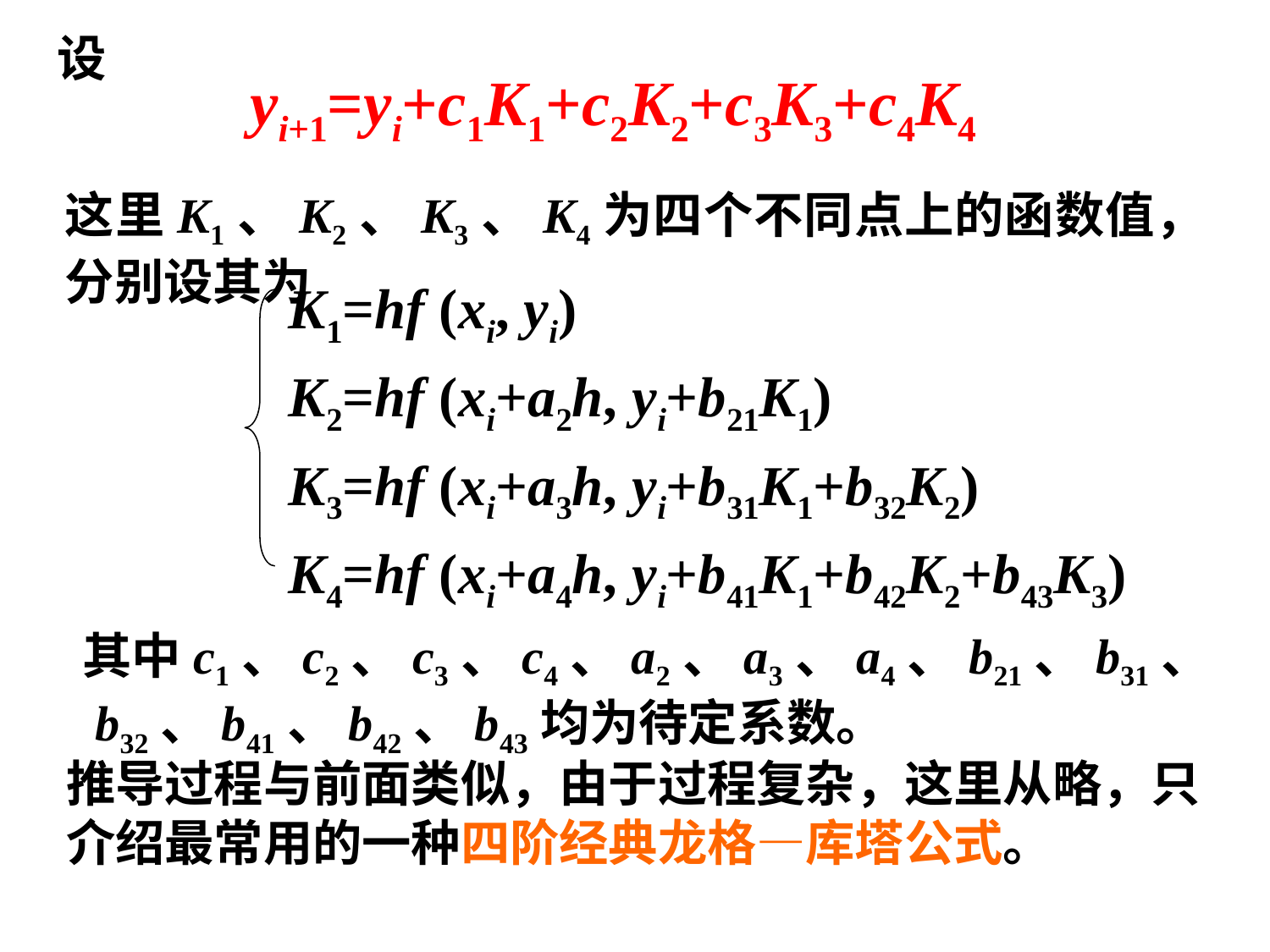

设
yi+1=yi+c1K1+c2K2+c3K3+c4K4
这里K1、K2、K3、K4为四个不同点上的函数值，分别设其为
                 K1=hf (xi, yi)
                 K2=hf (xi+a2h, yi+b21K1)
                 K3=hf (xi+a3h, yi+b31K1+b32K2)
                 K4=hf (xi+a4h, yi+b41K1+b42K2+b43K3)
  其中c1、c2、c3、c4、a2、a3、a4、b21、b31、b32、b41、b42、b43均为待定系数。

推导过程与前面类似，由于过程复杂，这里从略，只介绍最常用的一种四阶经典龙格—库塔公式。